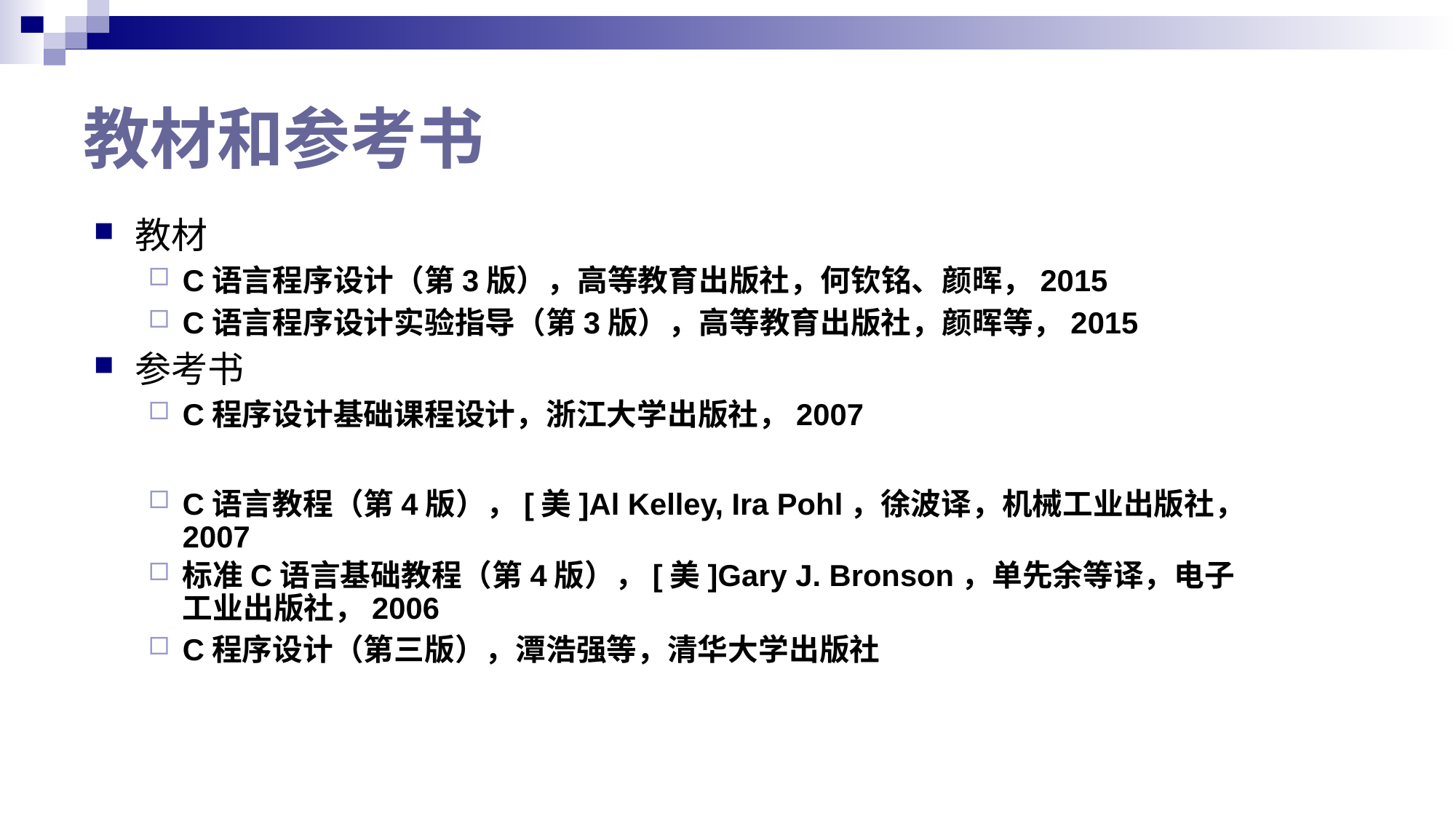

# 教材和参考书
教材
C语言程序设计（第3版），高等教育出版社，何钦铭、颜晖，2015
C语言程序设计实验指导（第3版），高等教育出版社，颜晖等，2015
参考书
C程序设计基础课程设计，浙江大学出版社，2007

C语言教程（第4版），[美]Al Kelley, Ira Pohl，徐波译，机械工业出版社，2007
标准C语言基础教程（第4版），[美]Gary J. Bronson，单先余等译，电子工业出版社，2006
C程序设计（第三版），潭浩强等，清华大学出版社